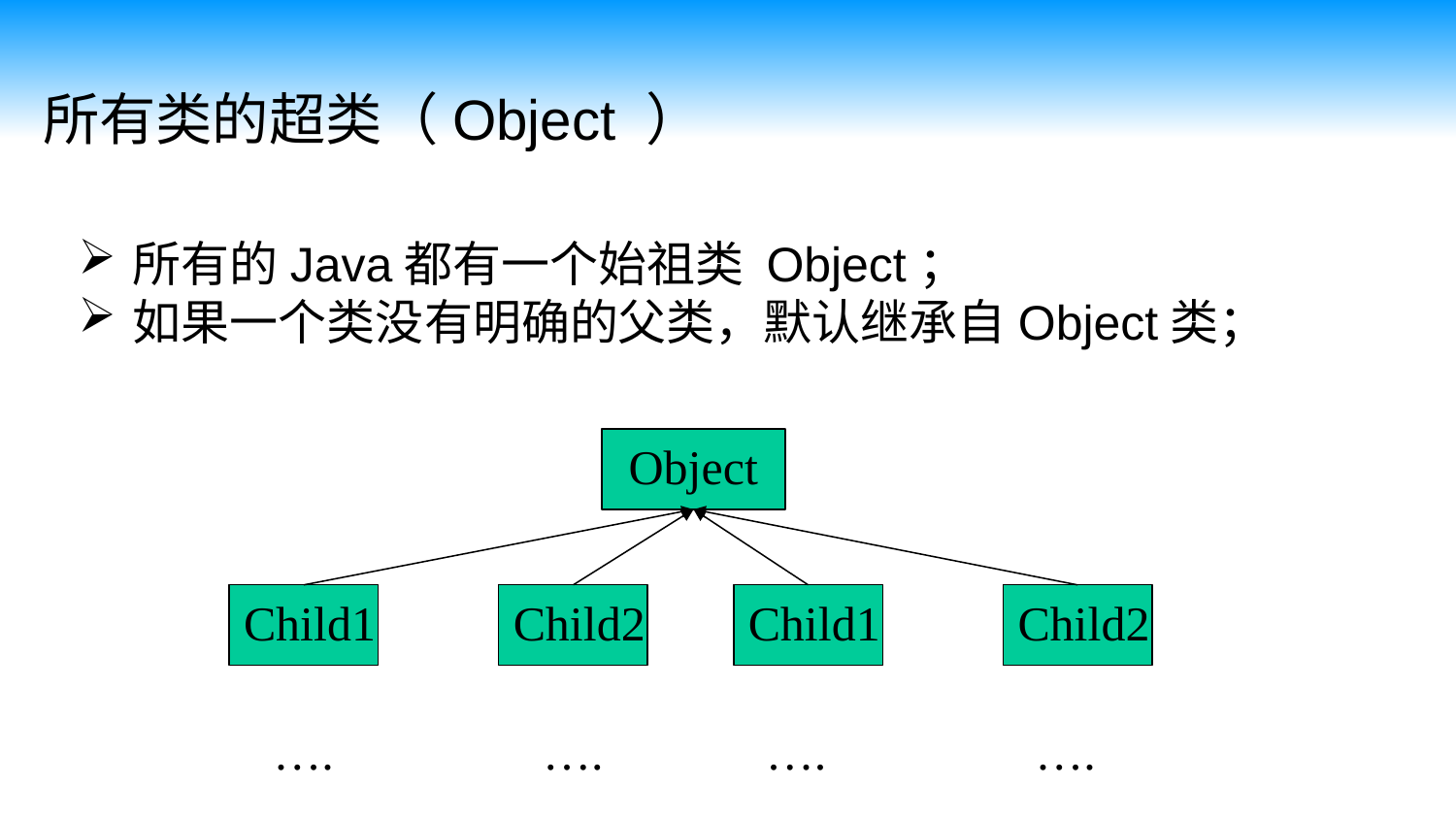

所有类的超类（Object ）
所有的Java都有一个始祖类 Object；
如果一个类没有明确的父类，默认继承自Object类；
Object
Child1
Child2
Child1
Child2
….
….
….
….